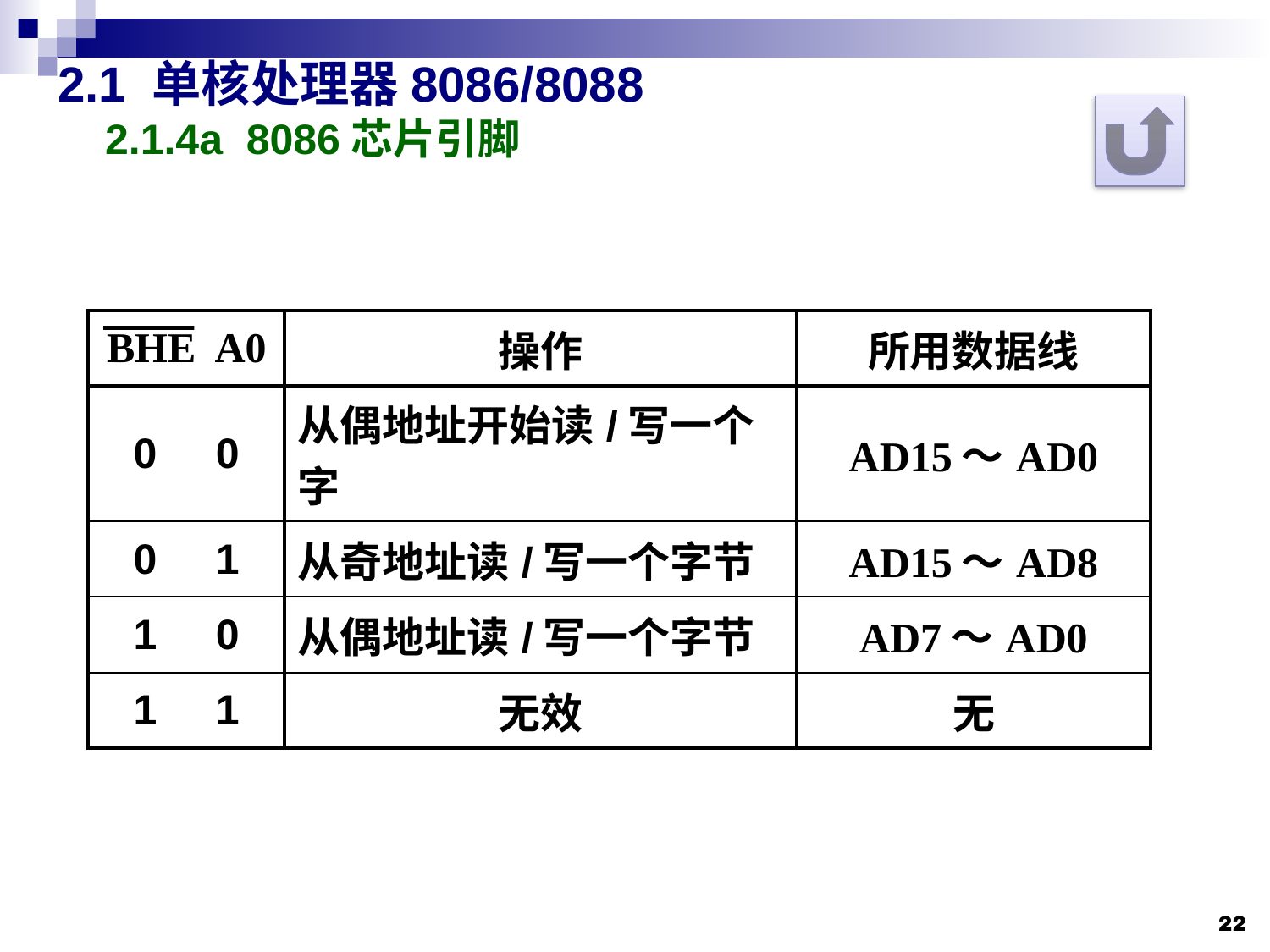

# 2.1 单核处理器8086/8088 2.1.4a  8086芯片引脚

| BHE A0 | 操作 | 所用数据线 |
| --- | --- | --- |
| 0 0 | 从偶地址开始读/写一个字 | AD15～AD0 |
| 0 1 | 从奇地址读/写一个字节 | AD15～AD8 |
| 1 0 | 从偶地址读/写一个字节 | AD7～AD0 |
| 1 1 | 无效 | 无 |

22